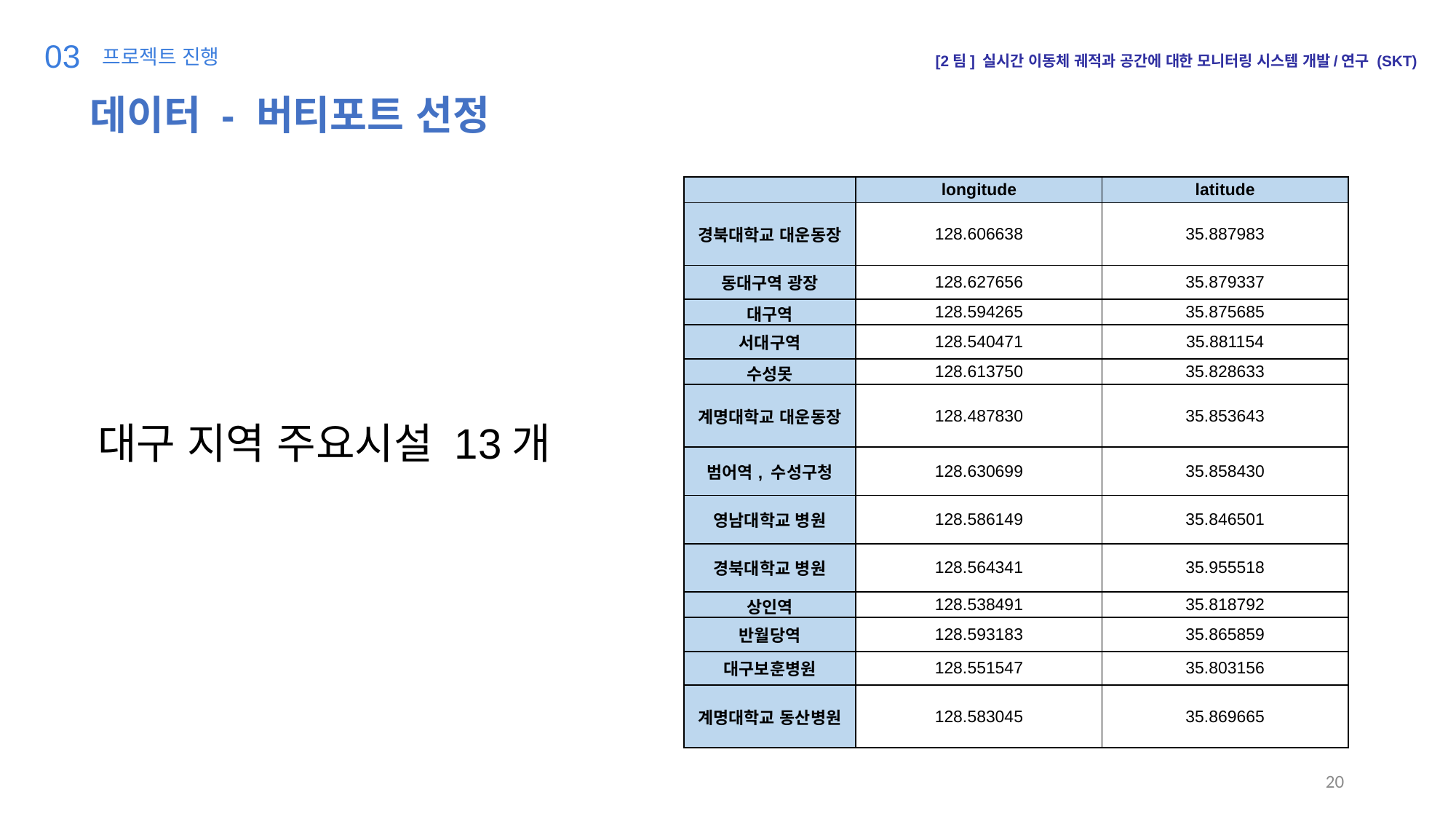

03
프로젝트 진행
[2팀] 실시간 이동체 궤적과 공간에 대한 모니터링 시스템 개발/연구 (SKT)

데이터 - 버티포트 선정
|  | longitude | latitude |
| --- | --- | --- |
| 경북대학교 대운동장 | 128.606638 | 35.887983 |
| 동대구역 광장 | 128.627656 | 35.879337 |
| 대구역 | 128.594265 | 35.875685 |
| 서대구역 | 128.540471 | 35.881154 |
| 수성못 | 128.613750 | 35.828633 |
| 계명대학교 대운동장 | 128.487830 | 35.853643 |
| 범어역, 수성구청 | 128.630699 | 35.858430 |
| 영남대학교 병원 | 128.586149 | 35.846501 |
| 경북대학교 병원 | 128.564341 | 35.955518 |
| 상인역 | 128.538491 | 35.818792 |
| 반월당역 | 128.593183 | 35.865859 |
| 대구보훈병원 | 128.551547 | 35.803156 |
| 계명대학교 동산병원 | 128.583045 | 35.869665 |
대구 지역 주요시설 13개
20